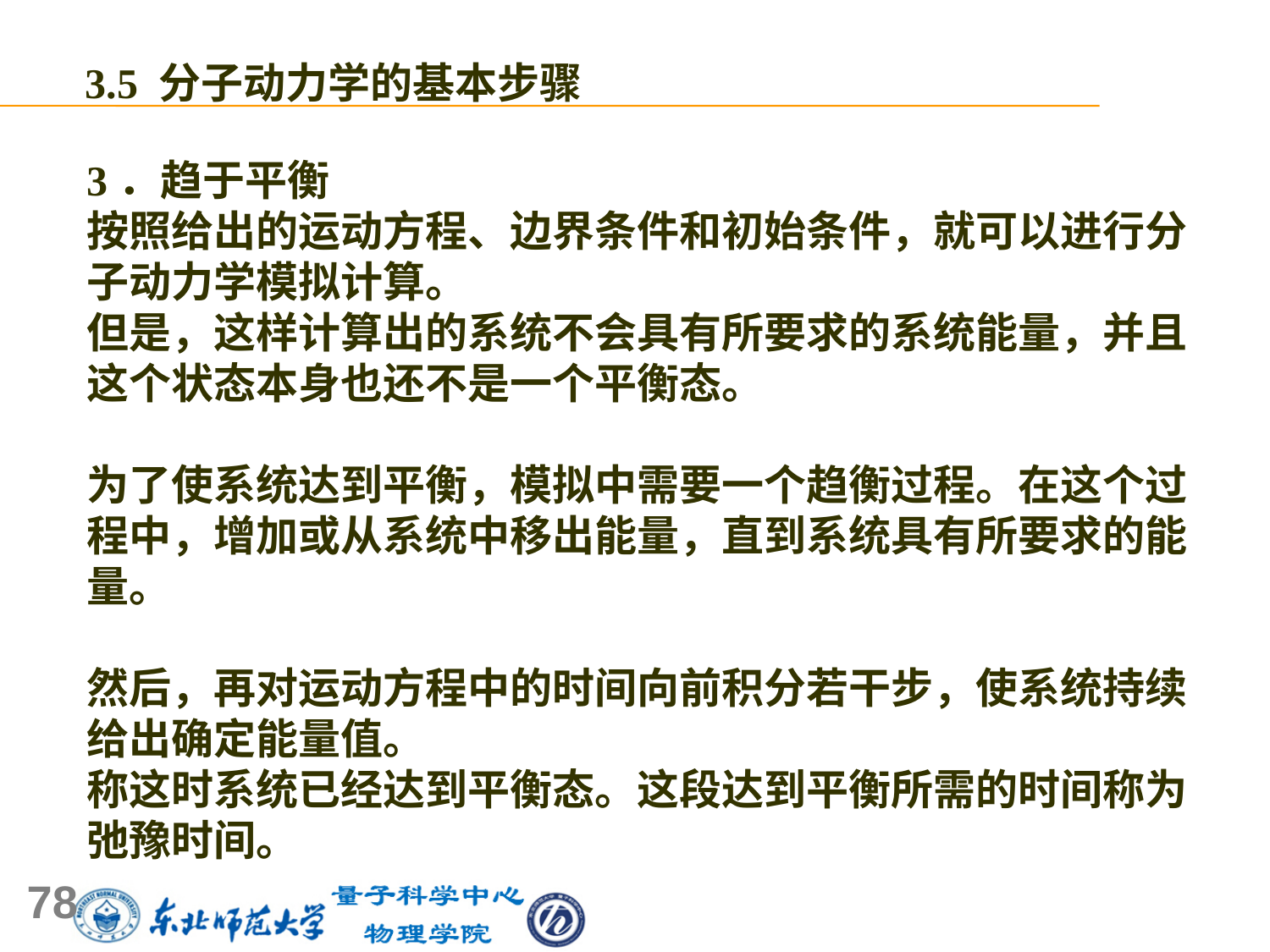

3.5 分子动力学的基本步骤

3．趋于平衡
按照给出的运动方程、边界条件和初始条件，就可以进行分子动力学模拟计算。
但是，这样计算出的系统不会具有所要求的系统能量，并且这个状态本身也还不是一个平衡态。

为了使系统达到平衡，模拟中需要一个趋衡过程。在这个过程中，增加或从系统中移出能量，直到系统具有所要求的能量。

然后，再对运动方程中的时间向前积分若干步，使系统持续给出确定能量值。
称这时系统已经达到平衡态。这段达到平衡所需的时间称为弛豫时间。
78